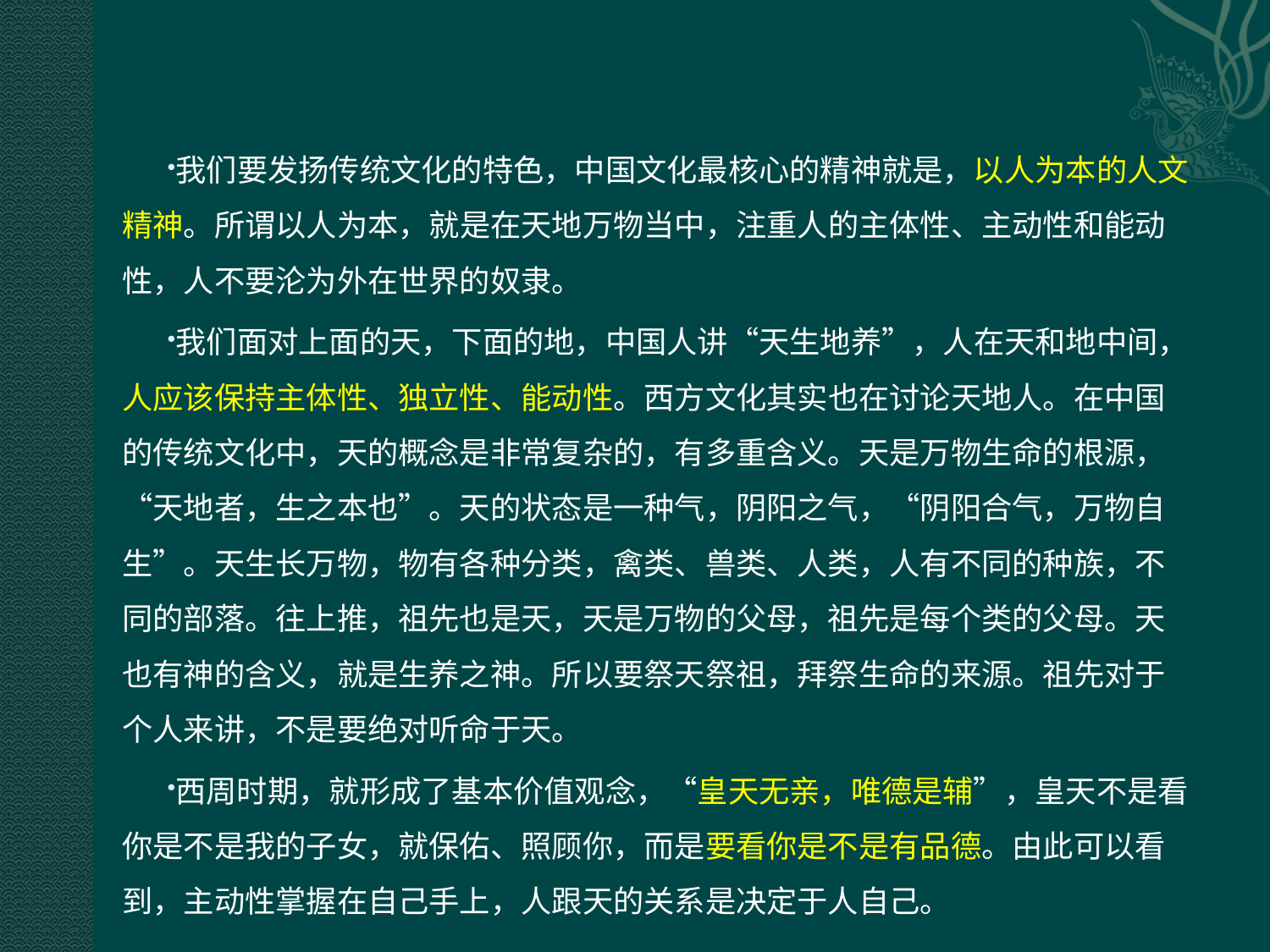

我们要发扬传统文化的特色，中国文化最核心的精神就是，以人为本的人文精神。所谓以人为本，就是在天地万物当中，注重人的主体性、主动性和能动性，人不要沦为外在世界的奴隶。
我们面对上面的天，下面的地，中国人讲“天生地养”，人在天和地中间，人应该保持主体性、独立性、能动性。西方文化其实也在讨论天地人。在中国的传统文化中，天的概念是非常复杂的，有多重含义。天是万物生命的根源，“天地者，生之本也”。天的状态是一种气，阴阳之气，“阴阳合气，万物自生”。天生长万物，物有各种分类，禽类、兽类、人类，人有不同的种族，不同的部落。往上推，祖先也是天，天是万物的父母，祖先是每个类的父母。天也有神的含义，就是生养之神。所以要祭天祭祖，拜祭生命的来源。祖先对于个人来讲，不是要绝对听命于天。
西周时期，就形成了基本价值观念，“皇天无亲，唯德是辅”，皇天不是看你是不是我的子女，就保佑、照顾你，而是要看你是不是有品德。由此可以看到，主动性掌握在自己手上，人跟天的关系是决定于人自己。